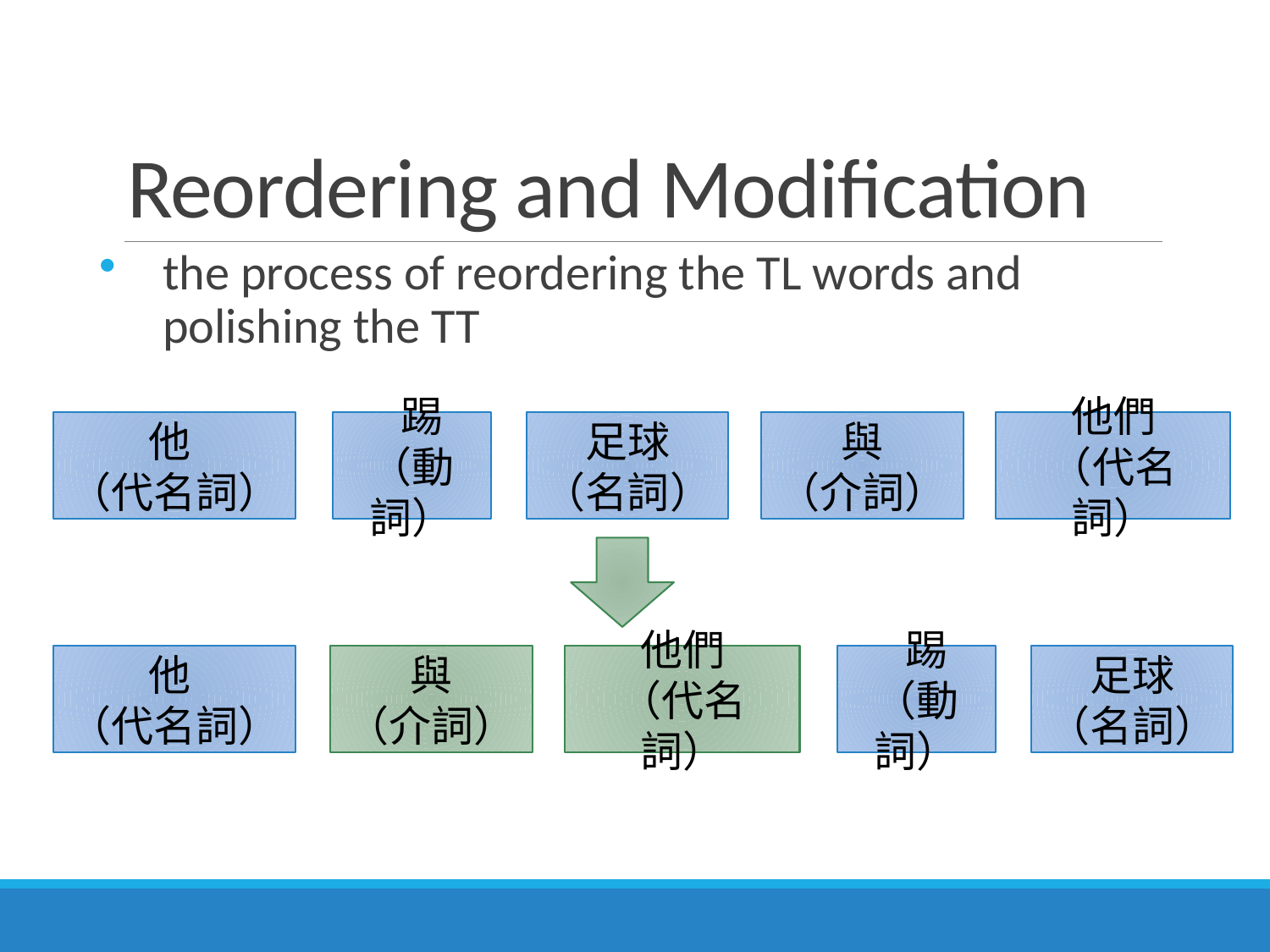

# Reordering and Modification
the process of reordering the TL words and polishing the TT

他們
（代名詞）
 踢
（動詞）
足球 （名詞）
與
（介詞）
他
（代名詞）

他
（代名詞）
他們
（代名詞）
 踢
（動詞）
足球 （名詞）
與
（介詞）